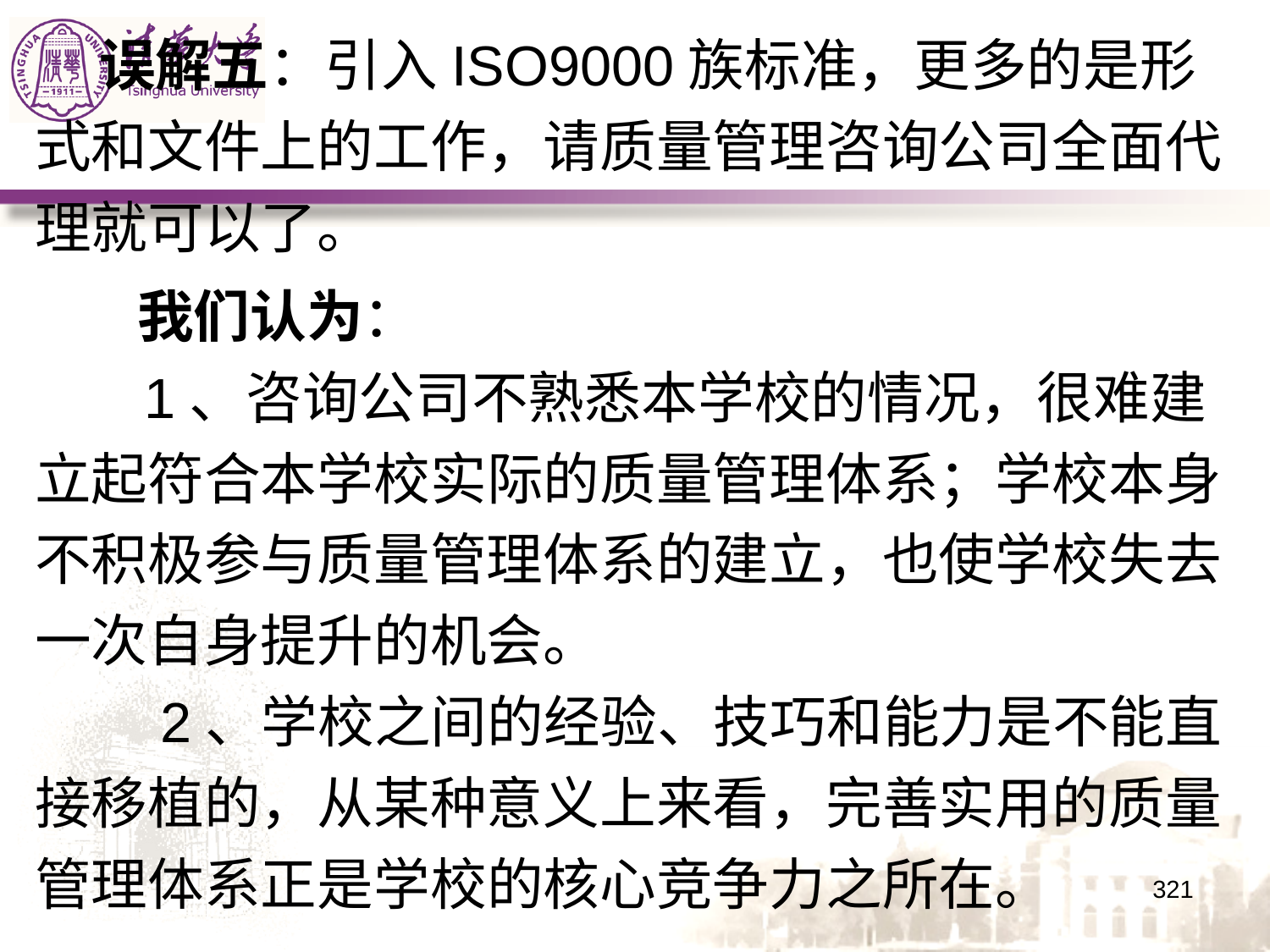

误解五：引入ISO9000族标准，更多的是形式和文件上的工作，请质量管理咨询公司全面代理就可以了。
       我们认为：
       1、咨询公司不熟悉本学校的情况，很难建立起符合本学校实际的质量管理体系；学校本身不积极参与质量管理体系的建立，也使学校失去一次自身提升的机会。
        2、学校之间的经验、技巧和能力是不能直接移植的，从某种意义上来看，完善实用的质量管理体系正是学校的核心竞争力之所在。
321